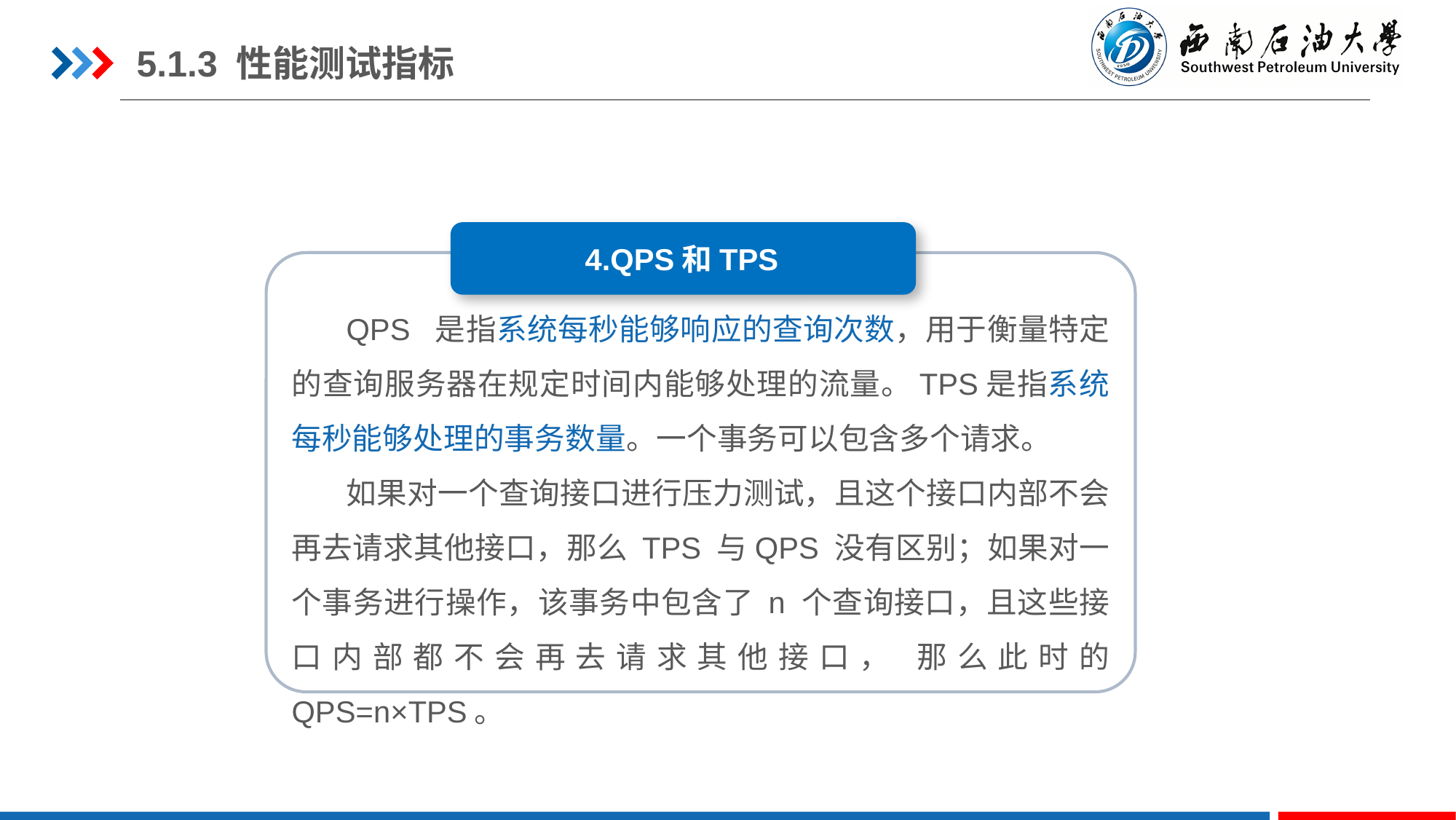

5.1.3 性能测试指标

4.QPS和TPS

QPS  是指系统每秒能够响应的查询次数，用于衡量特定的查询服务器在规定时间内能够处理的流量。TPS是指系统每秒能够处理的事务数量。一个事务可以包含多个请求。
如果对一个查询接口进行压力测试，且这个接口内部不会再去请求其他接口，那么 TPS 与QPS 没有区别；如果对一个事务进行操作，该事务中包含了 n 个查询接口，且这些接口内部都不会再去请求其他接口， 那么此时的 QPS=n×TPS。